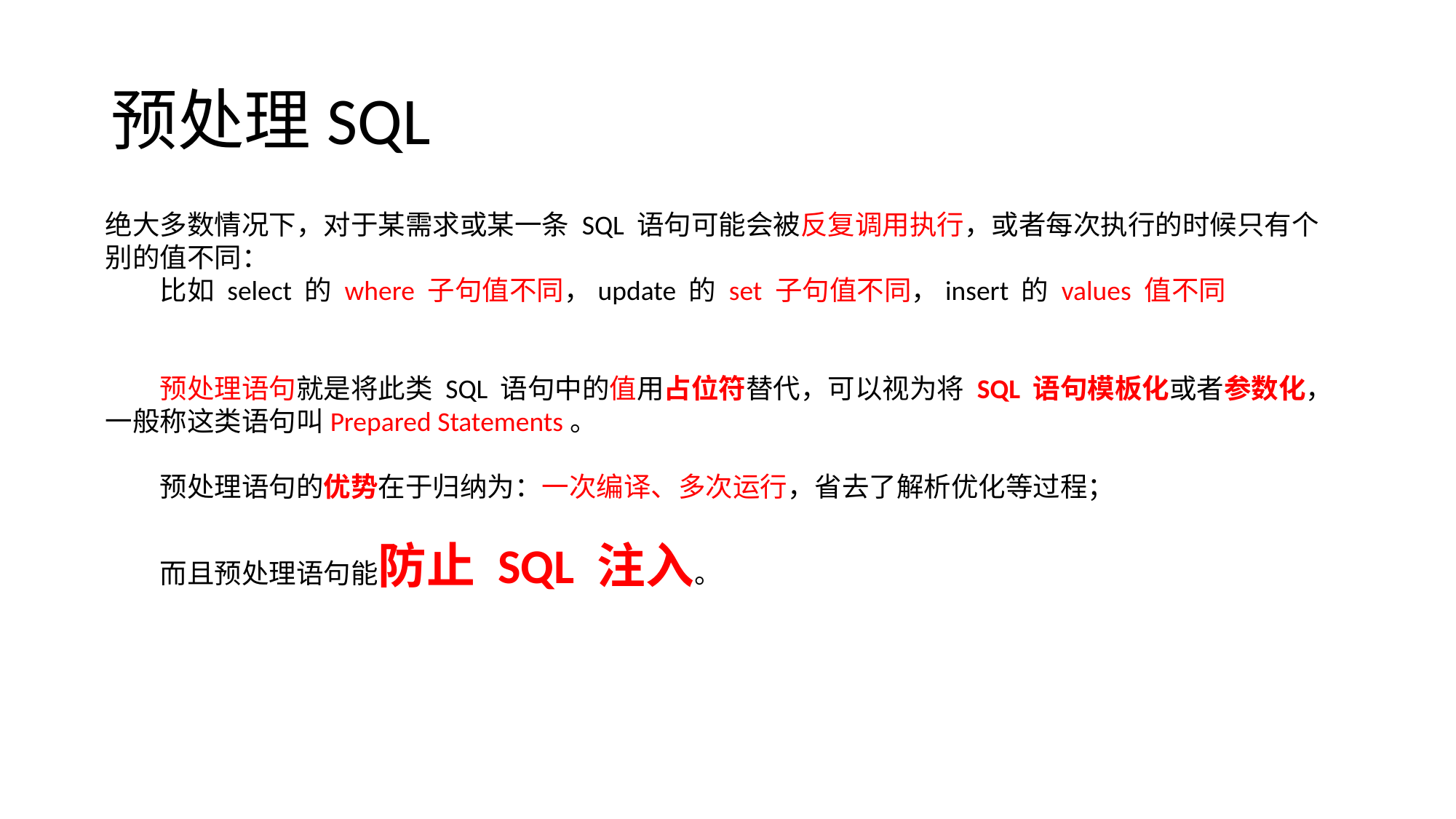

# 预处理SQL
绝大多数情况下，对于某需求或某一条 SQL 语句可能会被反复调用执行，或者每次执行的时候只有个别的值不同：
比如 select 的 where 子句值不同，update 的 set 子句值不同，insert 的 values 值不同

预处理语句就是将此类 SQL 语句中的值用占位符替代，可以视为将 SQL 语句模板化或者参数化，一般称这类语句叫Prepared Statements。

预处理语句的优势在于归纳为：一次编译、多次运行，省去了解析优化等过程；

而且预处理语句能防止 SQL 注入。